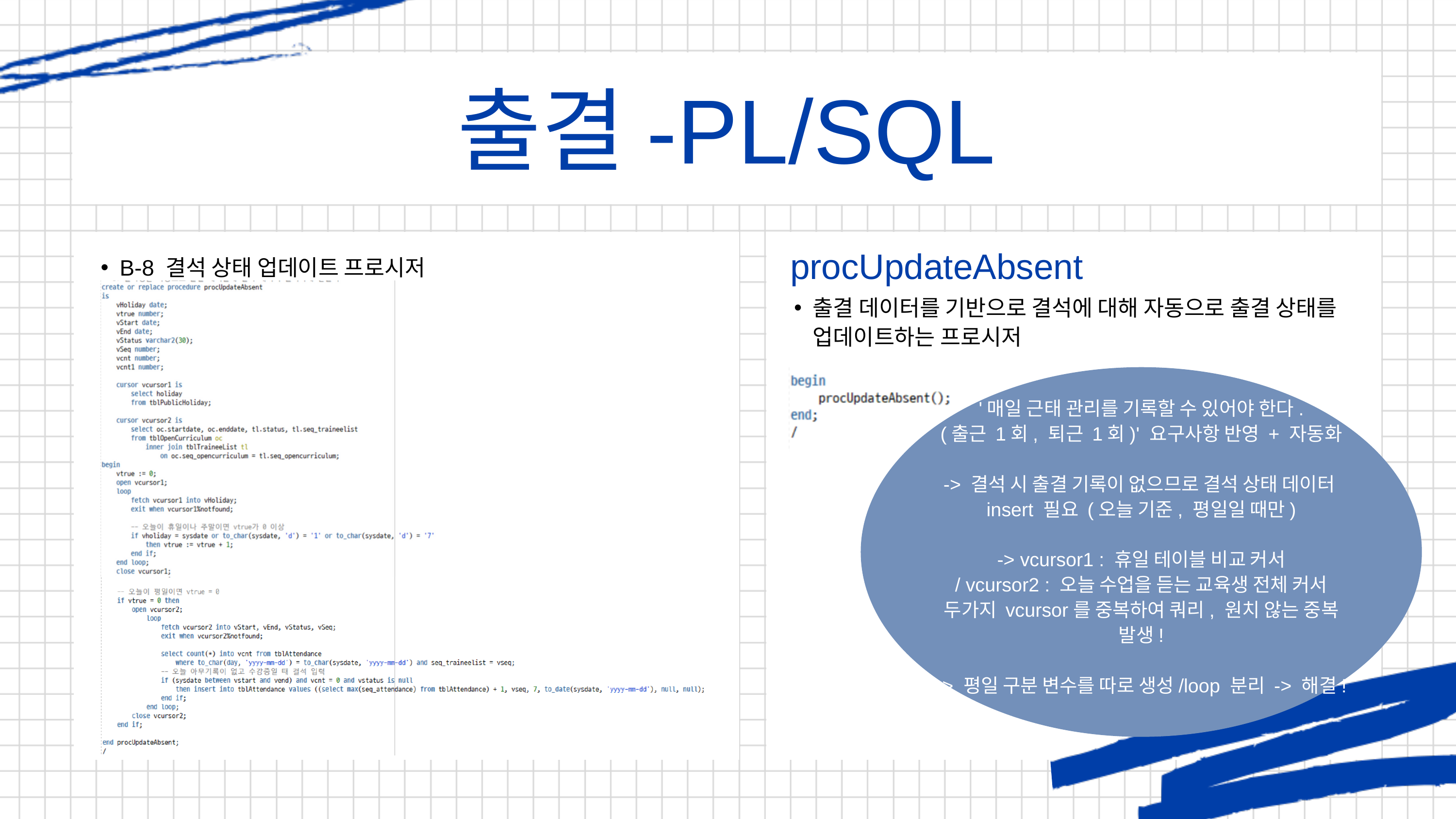

출결-PL/SQL

procUpdateAbsent
B-5
B-8 결석 상태 업데이트 프로시저

출결 데이터를 기반으로 결석에 대해 자동으로 출결 상태를 업데이트하는 프로시저

'매일 근태 관리를 기록할 수 있어야 한다.
(출근 1회, 퇴근 1회)' 요구사항 반영 + 자동화

-> 결석 시 출결 기록이 없으므로 결석 상태 데이터
insert 필요 (오늘 기준, 평일일 때만)

-> vcursor1 : 휴일 테이블 비교 커서
/ vcursor2 : 오늘 수업을 듣는 교육생 전체 커서
두가지 vcursor를 중복하여 쿼리, 원치 않는 중복 발생!

-> 평일 구분 변수를 따로 생성/loop 분리 -> 해결!